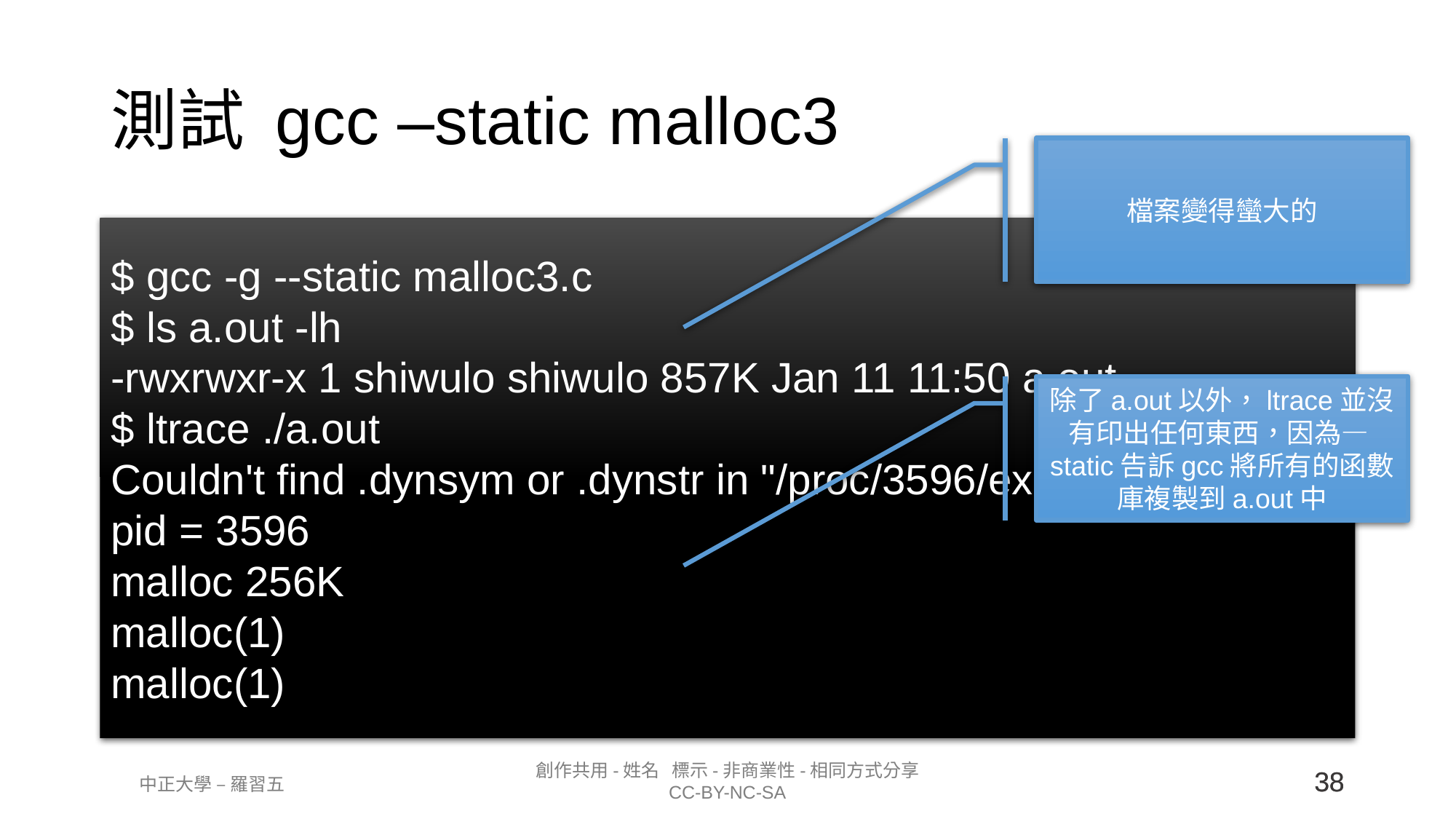

# 測試 gcc –static malloc3
檔案變得蠻大的
$ gcc -g --static malloc3.c
$ ls a.out -lh
-rwxrwxr-x 1 shiwulo shiwulo 857K Jan 11 11:50 a.out
$ ltrace ./a.out
Couldn't find .dynsym or .dynstr in "/proc/3596/exe"
pid = 3596
malloc 256K
malloc(1)
malloc(1)
除了a.out以外，ltrace並沒有印出任何東西，因為—static告訴gcc將所有的函數庫複製到a.out中